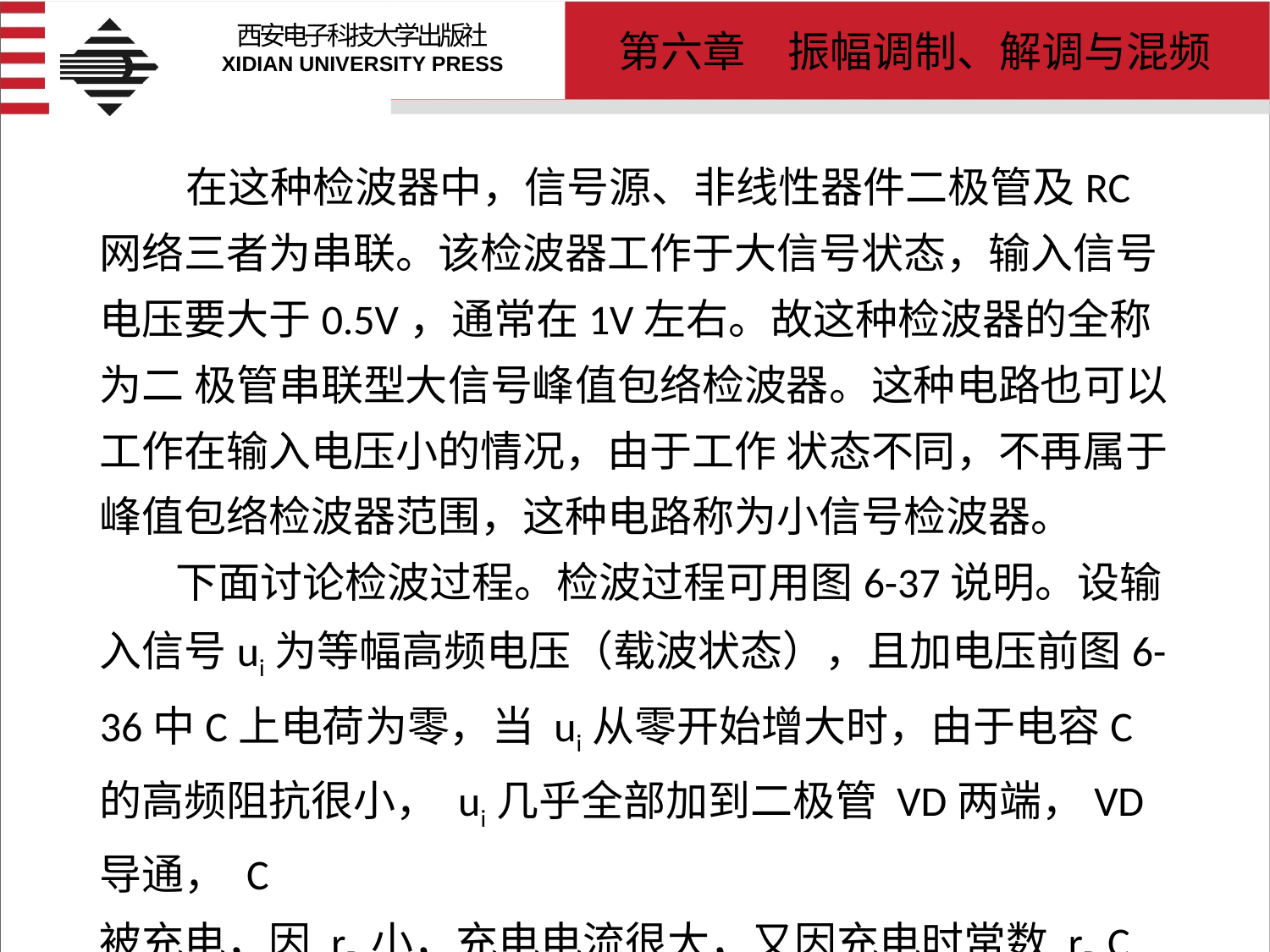

# 在这种检波器中，信号源、非线性器件二极管及RC网络三者为串联。该检波器工作于大信号状态，输入信号电压要大于0.5V，通常在1V左右。故这种检波器的全称为二 极管串联型大信号峰值包络检波器。这种电路也可以工作在输入电压小的情况，由于工作 状态不同，不再属于峰值包络检波器范围，这种电路称为小信号检波器。 下面讨论检波过程。检波过程可用图6-37说明。设输入信号ui为等幅高频电压（载波状态），且加电压前图6-36中C上电荷为零，当 ui从零开始增大时，由于电容C的高频阻抗很小， ui几乎全部加到二极管 VD两端，VD导通， C 被充电，因 rD小，充电电流很大，又因充电时常数 rD C很